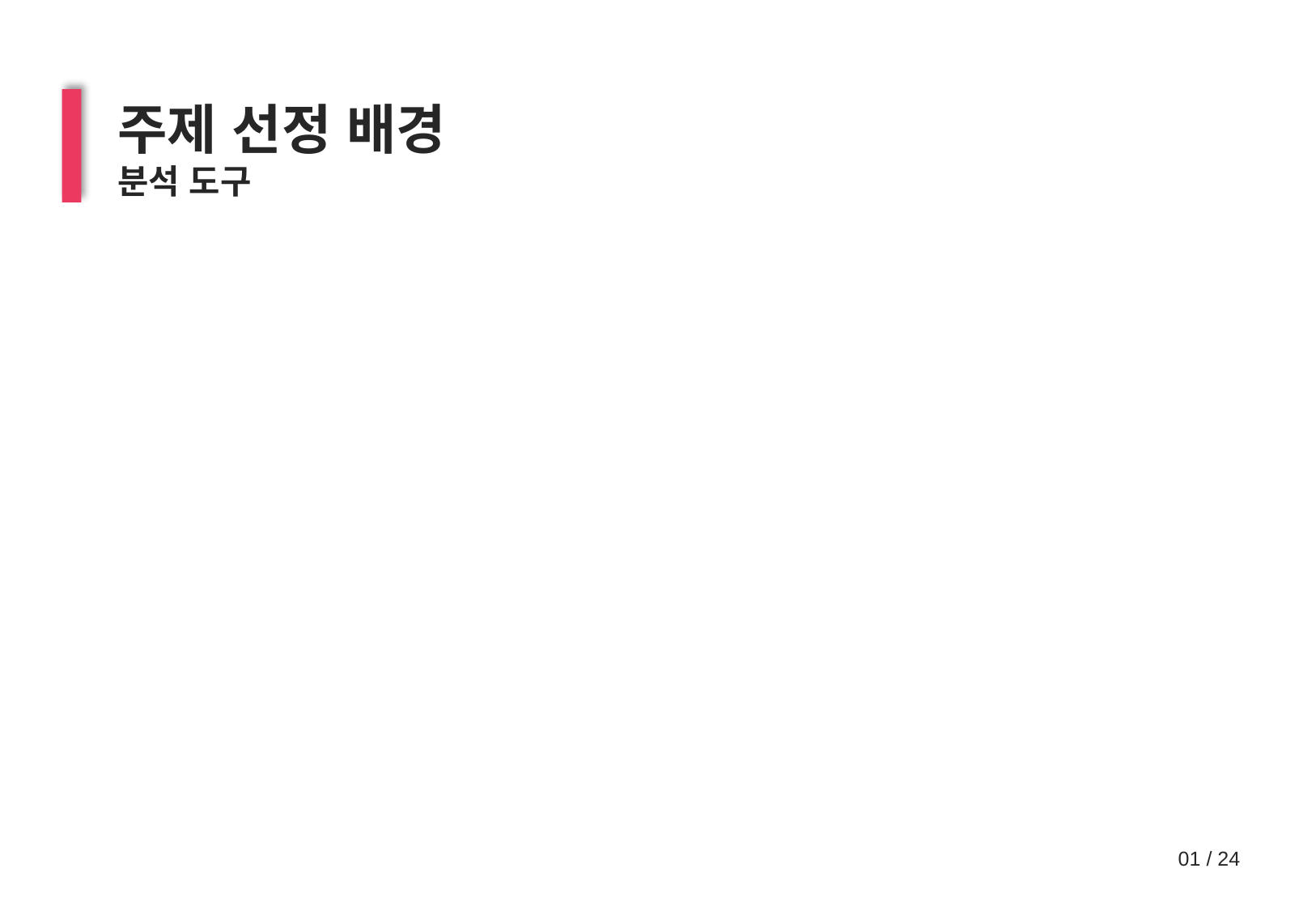

주제 선정 배경
분석 도구
01 / 24